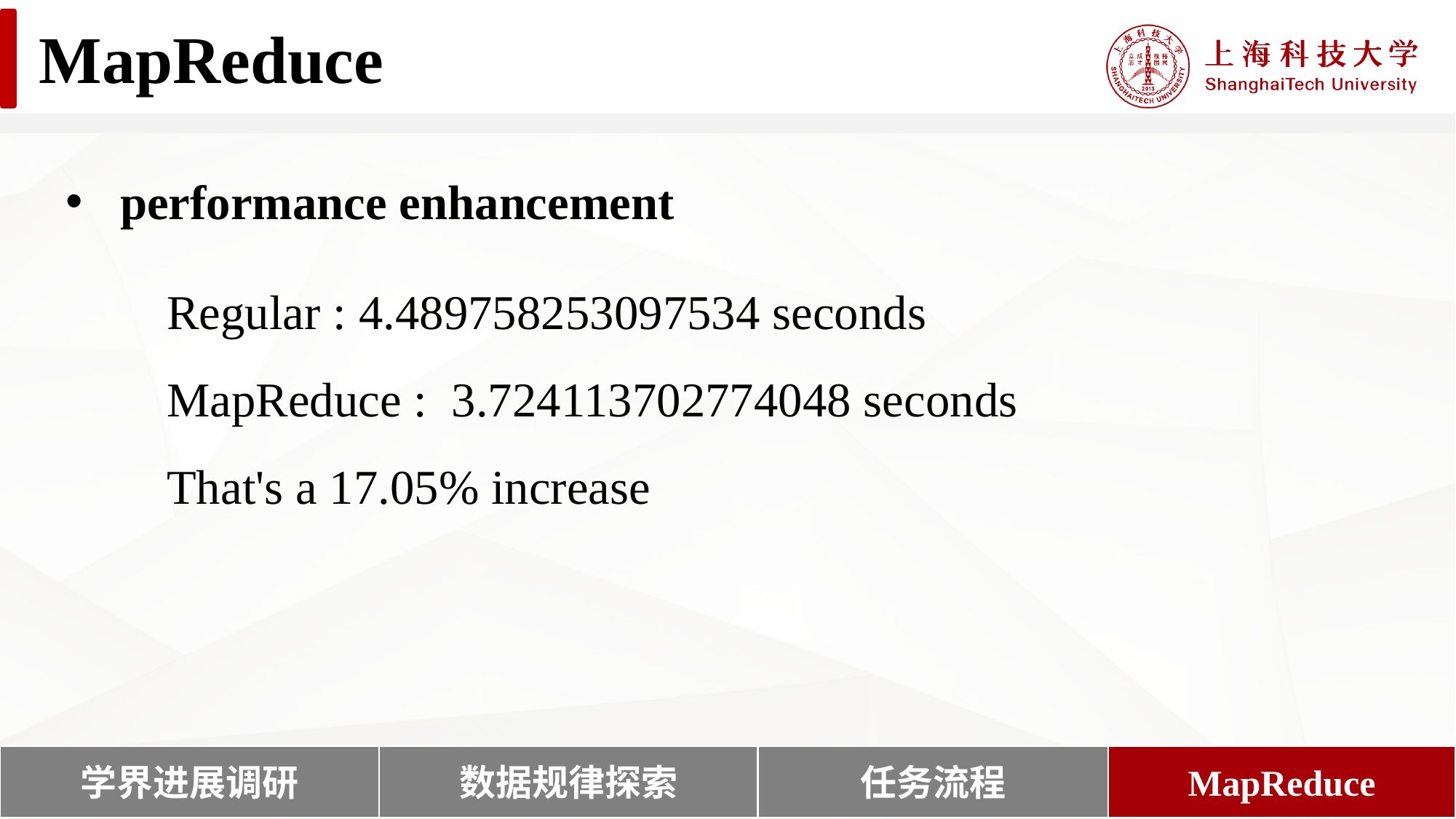

MapReduce
performance enhancement
Regular : 4.489758253097534 seconds
MapReduce :  3.724113702774048 seconds
That's a 17.05% increase
学界进展调研
数据规律探索
MapReduce
任务流程